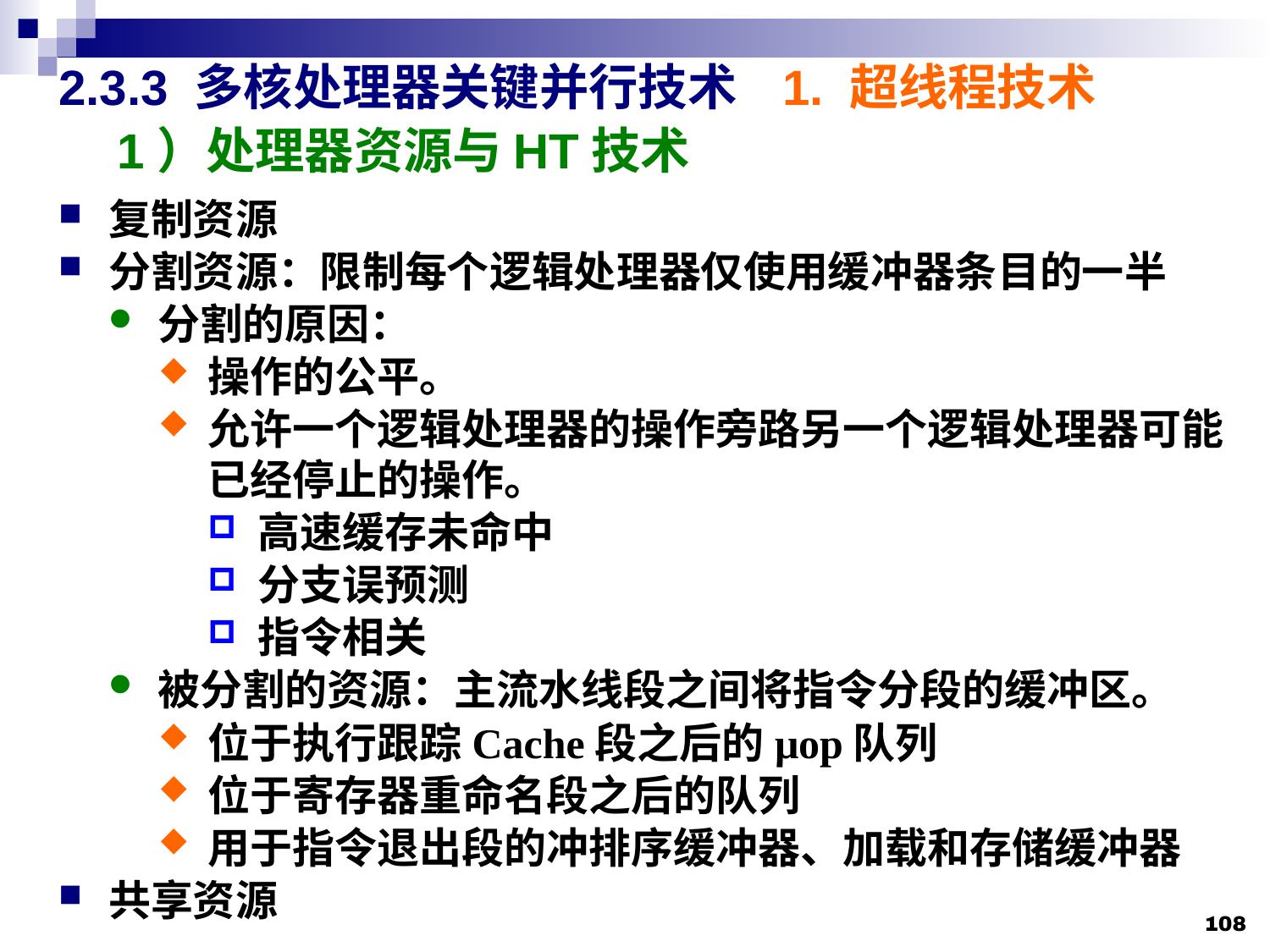

# 2.3.3 多核处理器关键并行技术
1. 超线程技术
1）处理器资源与HT技术
复制资源
分割资源：限制每个逻辑处理器仅使用缓冲器条目的一半
分割的原因：
操作的公平。
允许一个逻辑处理器的操作旁路另一个逻辑处理器可能已经停止的操作。
高速缓存未命中
分支误预测
指令相关
被分割的资源：主流水线段之间将指令分段的缓冲区。
位于执行跟踪Cache段之后的μop队列
位于寄存器重命名段之后的队列
用于指令退出段的冲排序缓冲器、加载和存储缓冲器
共享资源
108